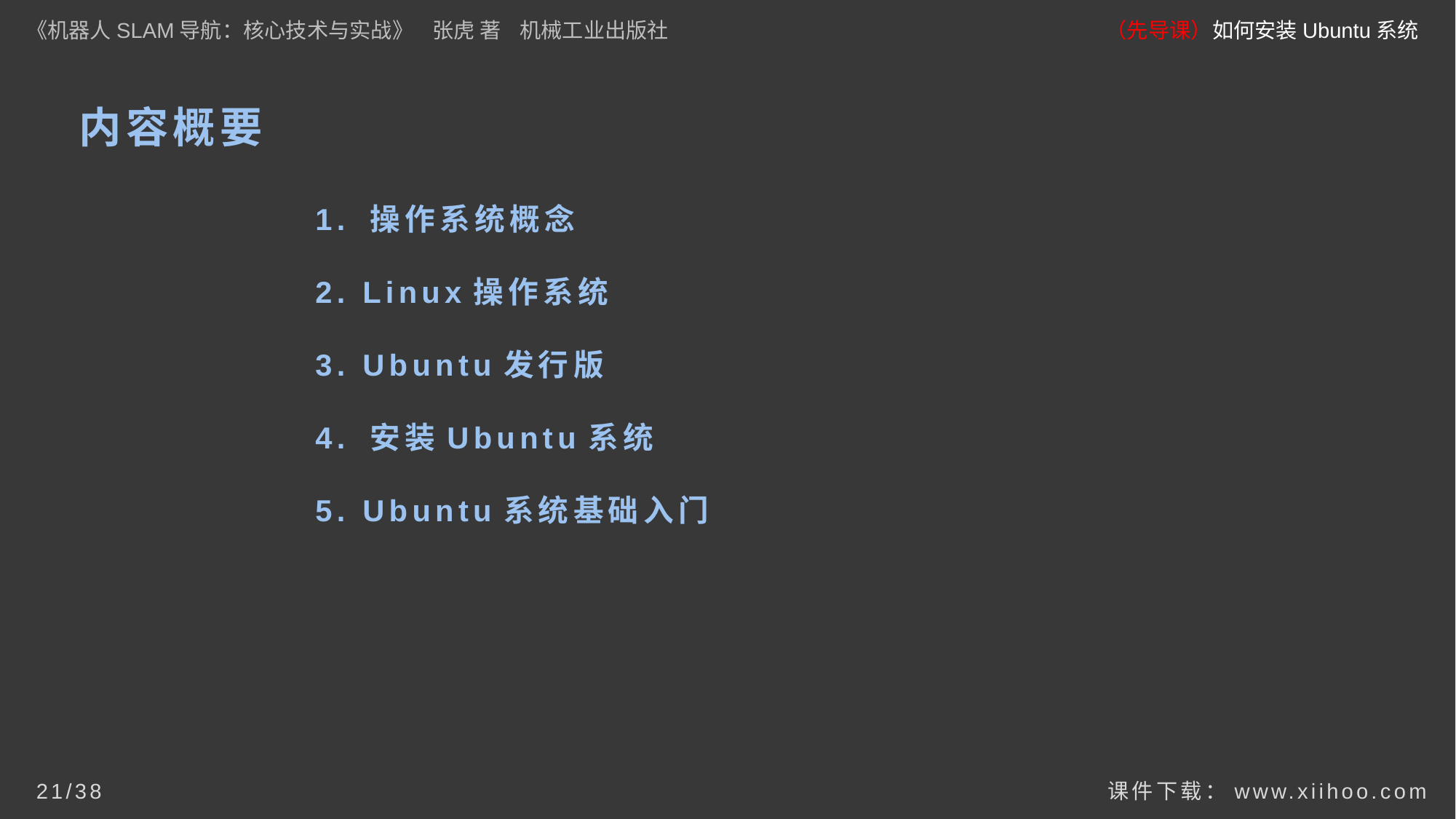

《机器人SLAM导航：核心技术与实战》    张虎 著    机械工业出版社
（先导课）如何安装Ubuntu系统
# 内容概要
1. 操作系统概念
2. Linux操作系统
3. Ubuntu发行版
4. 安装Ubuntu系统
5. Ubuntu系统基础入门
课件下载：www.xiihoo.com
21/38